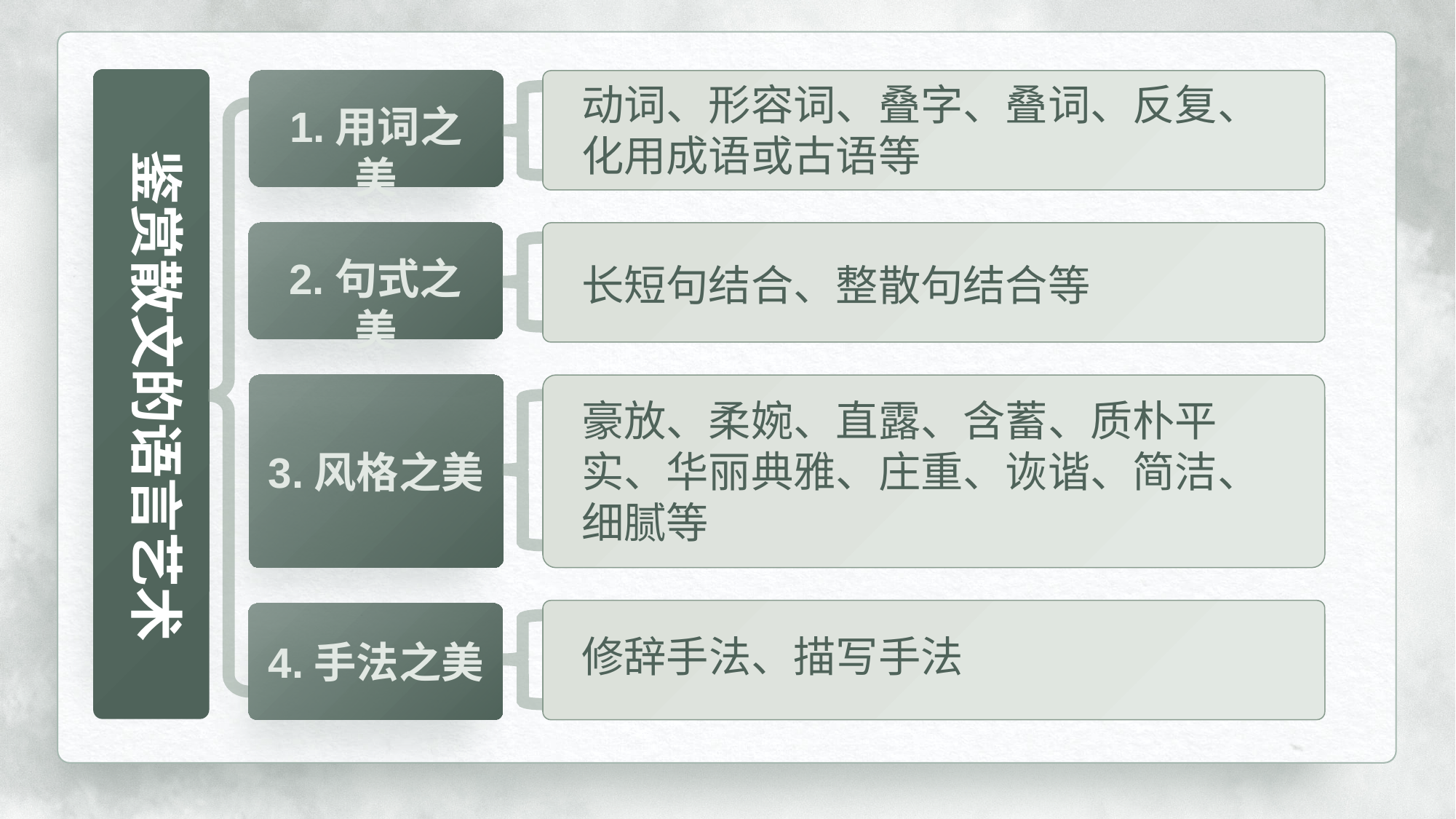

1.用词之美

动词、形容词、叠字、叠词、反复、化用成语或古语等

鉴赏散文的语言艺术

2.句式之美

长短句结合、整散句结合等

3.风格之美

豪放、柔婉、直露、含蓄、质朴平实、华丽典雅、庄重、诙谐、简洁、细腻等

修辞手法、描写手法

4.手法之美